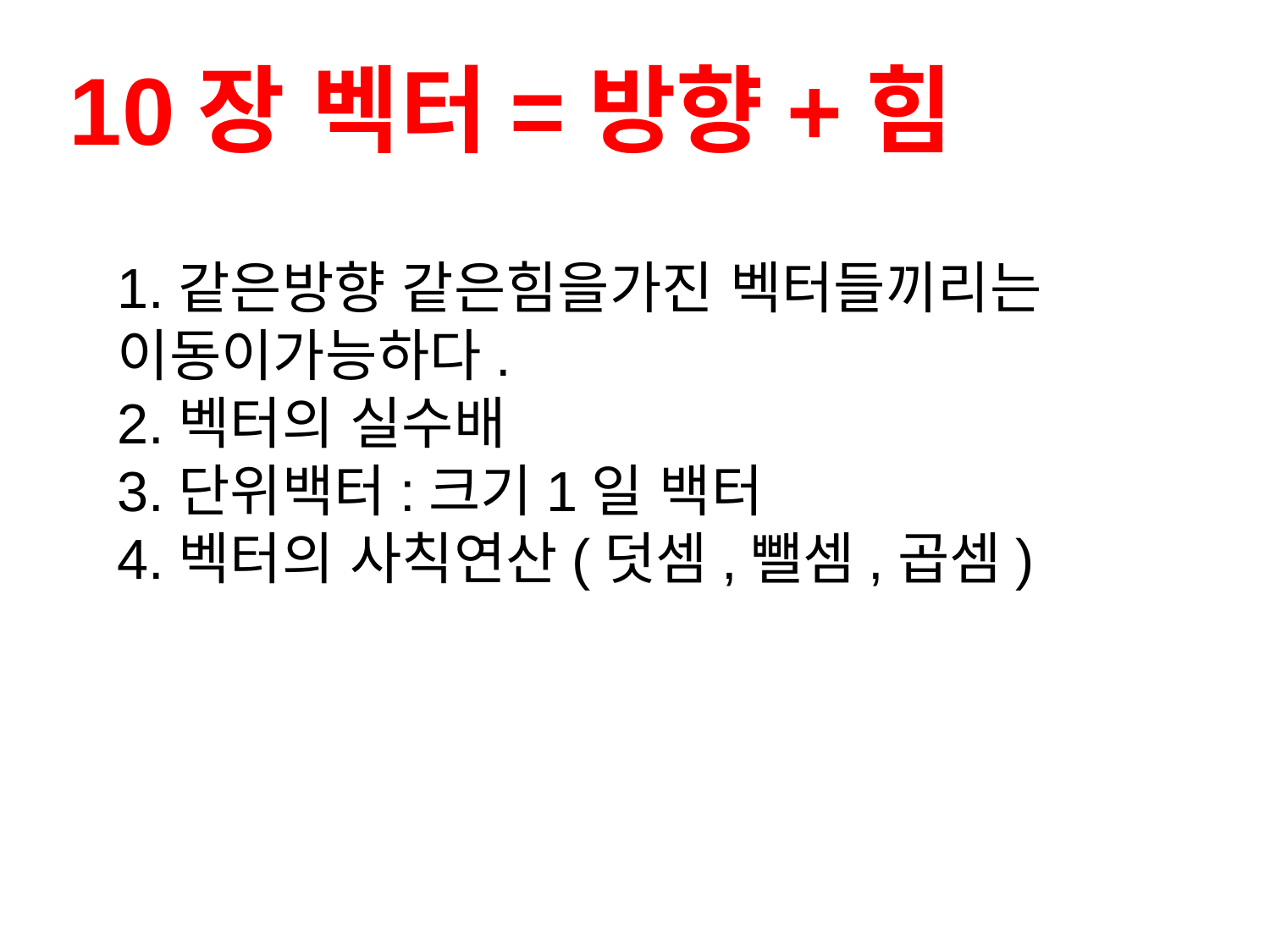

10장 벡터=방향+힘
1.같은방향 같은힘을가진 벡터들끼리는 이동이가능하다.
2.벡터의 실수배
3.단위백터:크기1일 백터
4.벡터의 사칙연산(덧셈,뺄셈,곱셈)